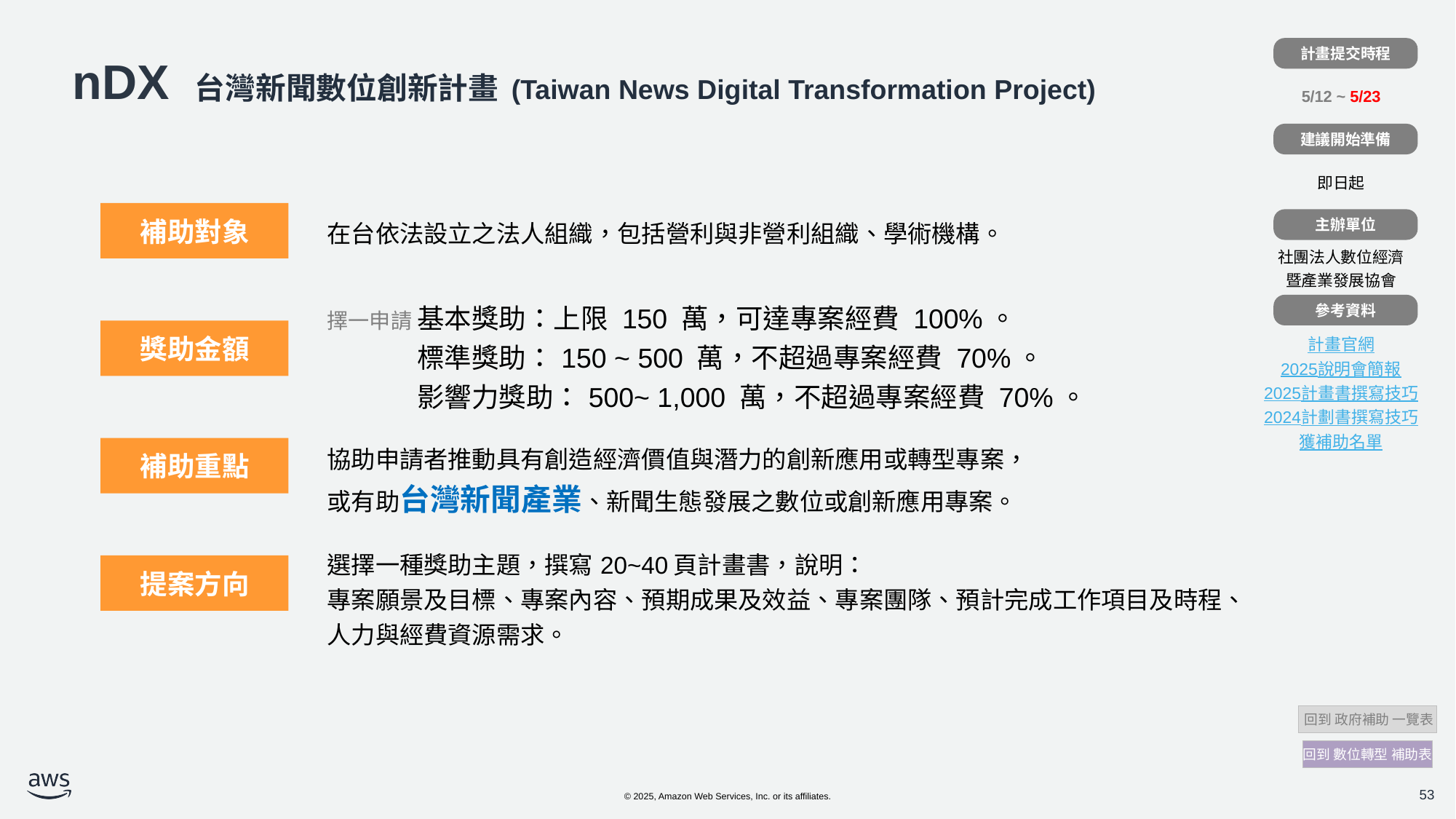

計畫提交時程
|  |
| --- |
| 5/12 ~ 5/23 |
|  |
| 即日起 |
|  |
| 社團法人數位經濟 暨產業發展協會 |
|  |
| 計畫官網 2025說明會簡報 2025計畫書撰寫技巧 2024計劃書撰寫技巧 獲補助名單 |
# nDX 台灣新聞數位創新計畫 (Taiwan News Digital Transformation Project)
建議開始準備
|  | 在台依法設立之法人組織，包括營利與非營利組織、學術機構。 |
| --- | --- |
|  | 擇一申請 基本獎助：上限 150 萬，可達專案經費 100%。 擇一申請 標準獎助：150 ~ 500 萬，不超過專案經費 70%。 擇一申請 影響力獎助：500~ 1,000 萬，不超過專案經費 70%。 |
|  | 協助申請者推動具有創造經濟價值與潛力的創新應用或轉型專案， 或有助台灣新聞產業、新聞生態發展之數位或創新應用專案。 |
|  | 選擇一種獎助主題，撰寫20~40頁計畫書，說明： 專案願景及目標、專案內容、預期成果及效益、專案團隊、預計完成工作項目及時程、人力與經費資源需求。 |
補助對象
主辦單位
參考資料
獎助金額
補助重點
提案方向
 回到 政府補助 一覽表
回到 數位轉型 補助表
53